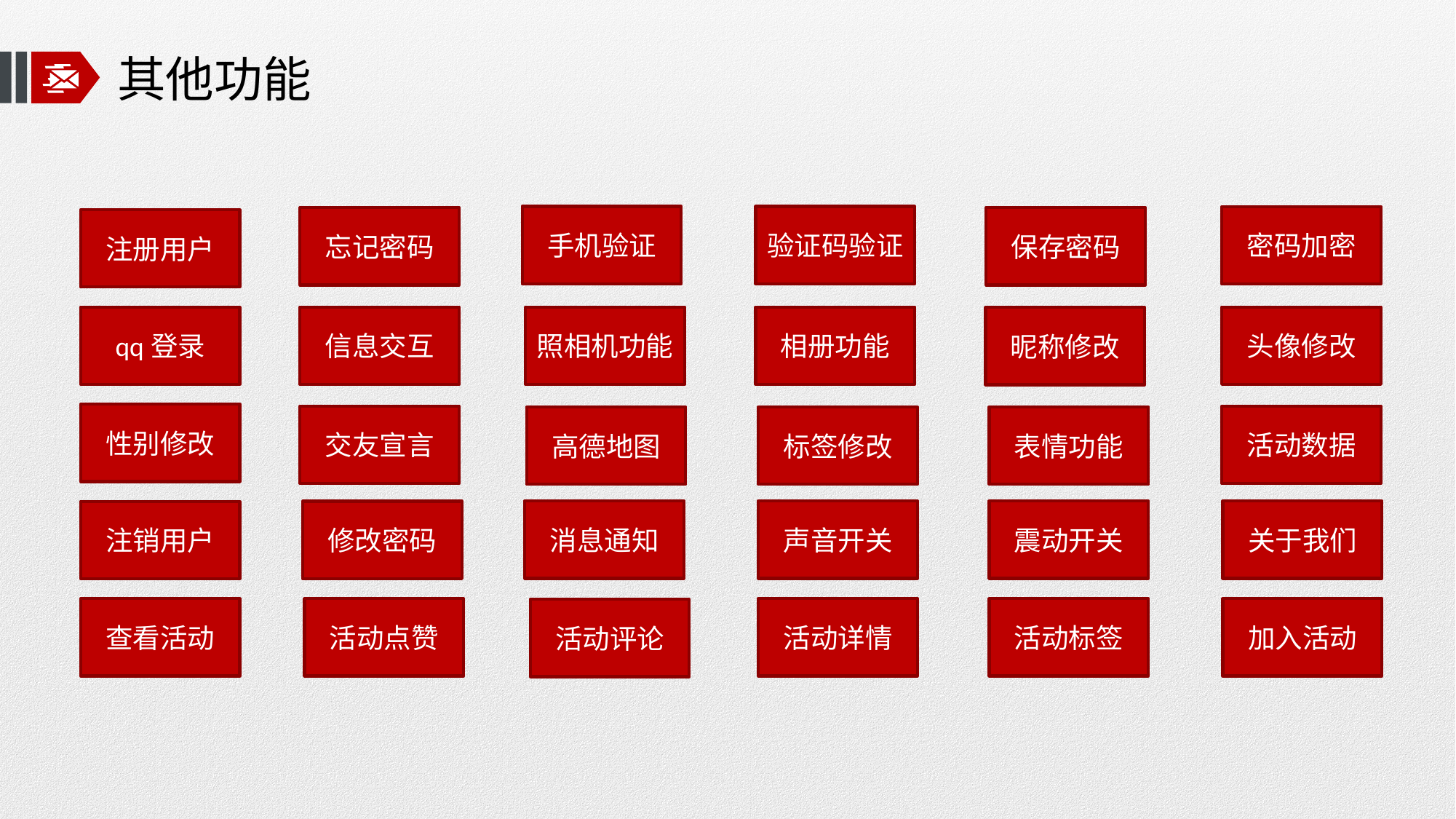

# 其他功能

手机验证
验证码验证
密码加密
忘记密码
保存密码
注册用户
qq登录
信息交互
照相机功能
相册功能
头像修改
昵称修改
性别修改
交友宣言
活动数据
高德地图
标签修改
表情功能
消息通知
声音开关
震动开关
关于我们
修改密码
注销用户
查看活动
活动点赞
活动详情
活动标签
加入活动
活动评论